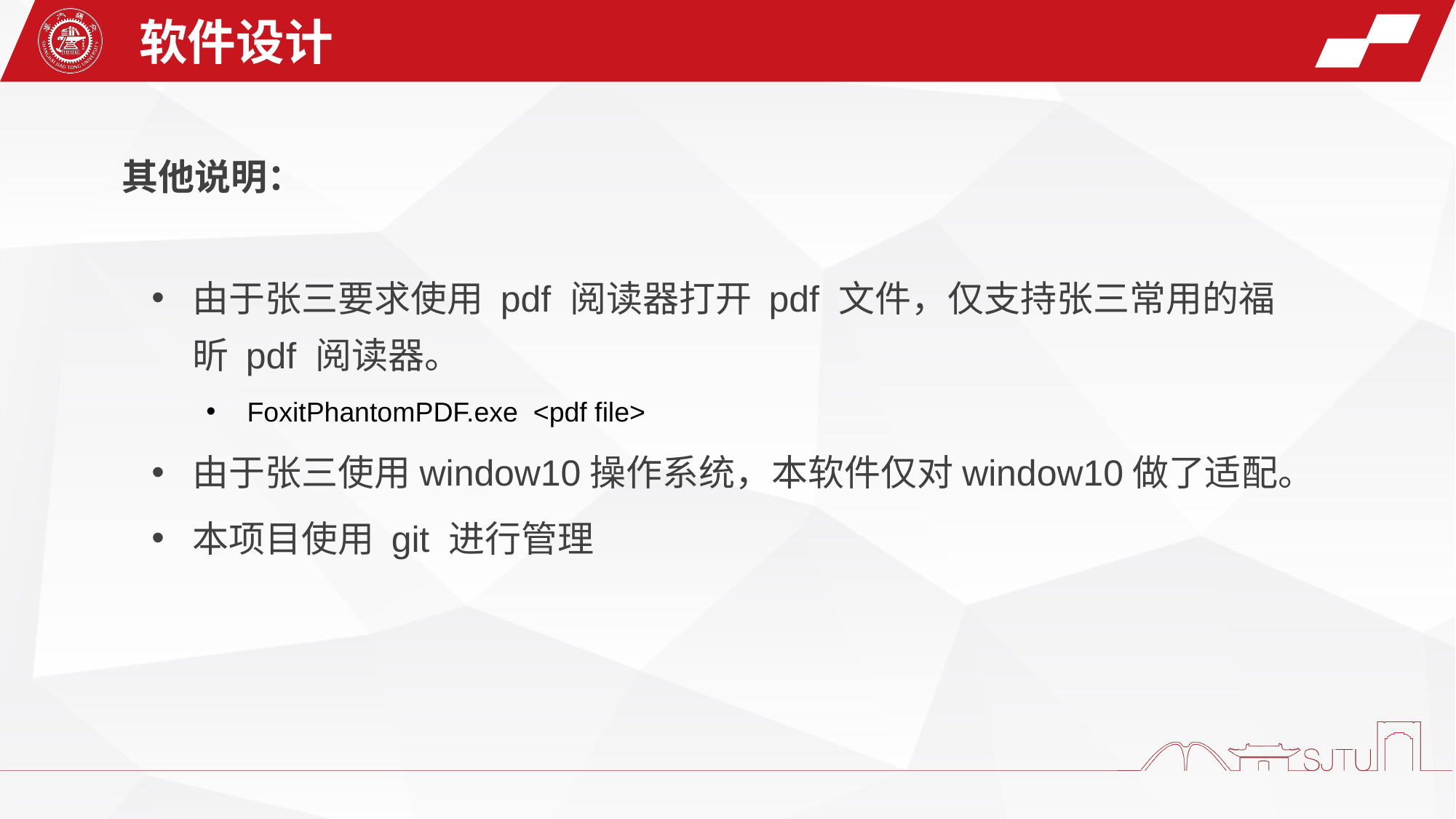

软件设计
其他说明：
由于张三要求使用 pdf 阅读器打开 pdf 文件，仅支持张三常用的福昕 pdf 阅读器。
FoxitPhantomPDF.exe  <pdf file>
由于张三使用window10操作系统，本软件仅对window10做了适配。
本项目使用 git 进行管理